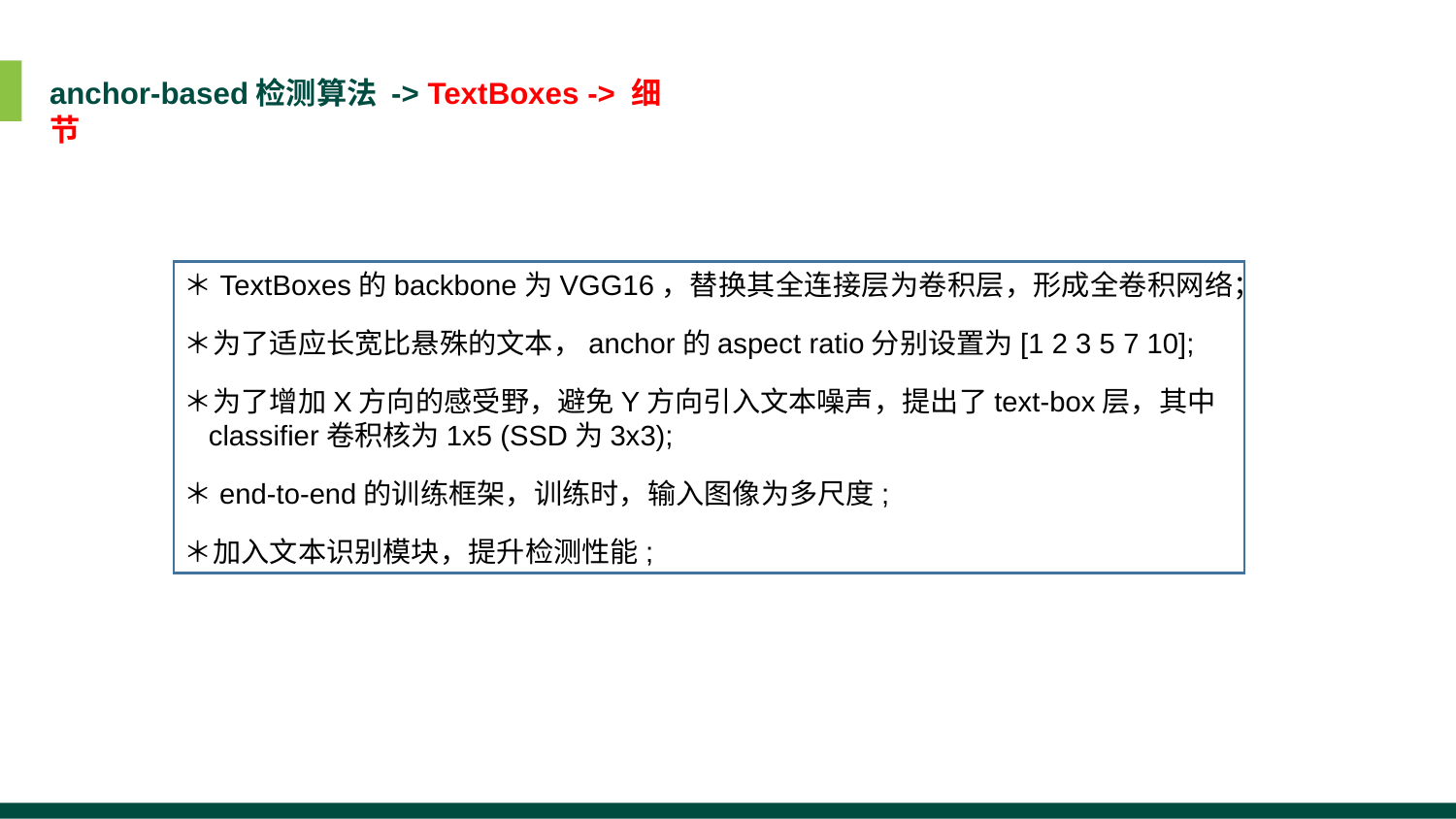

anchor-based检测算法 -> TextBoxes -> 细节
＊TextBoxes的backbone为VGG16，替换其全连接层为卷积层，形成全卷积网络；
＊为了适应长宽比悬殊的文本，anchor的aspect ratio分别设置为[1 2 3 5 7 10];
＊为了增加X方向的感受野，避免Y方向引入文本噪声，提出了text-box层，其中
   classifier卷积核为1x5 (SSD为3x3);
＊end-to-end的训练框架，训练时，输入图像为多尺度;
＊加入文本识别模块，提升检测性能;